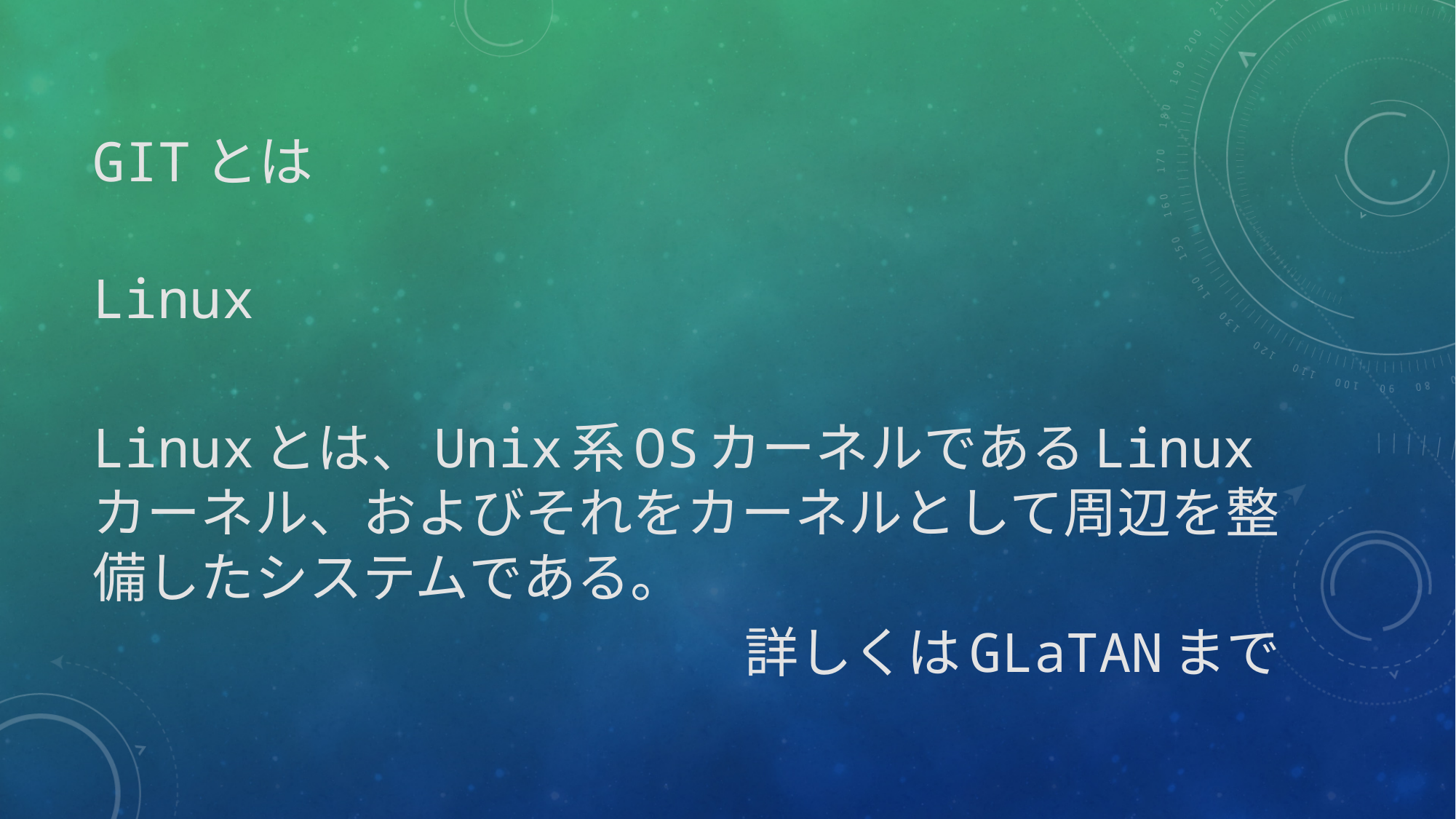

# Gitとは
Linux

Linuxとは、Unix系OSカーネルであるLinuxカーネル、およびそれをカーネルとして周辺を整備したシステムである。
詳しくはGLaTANまで